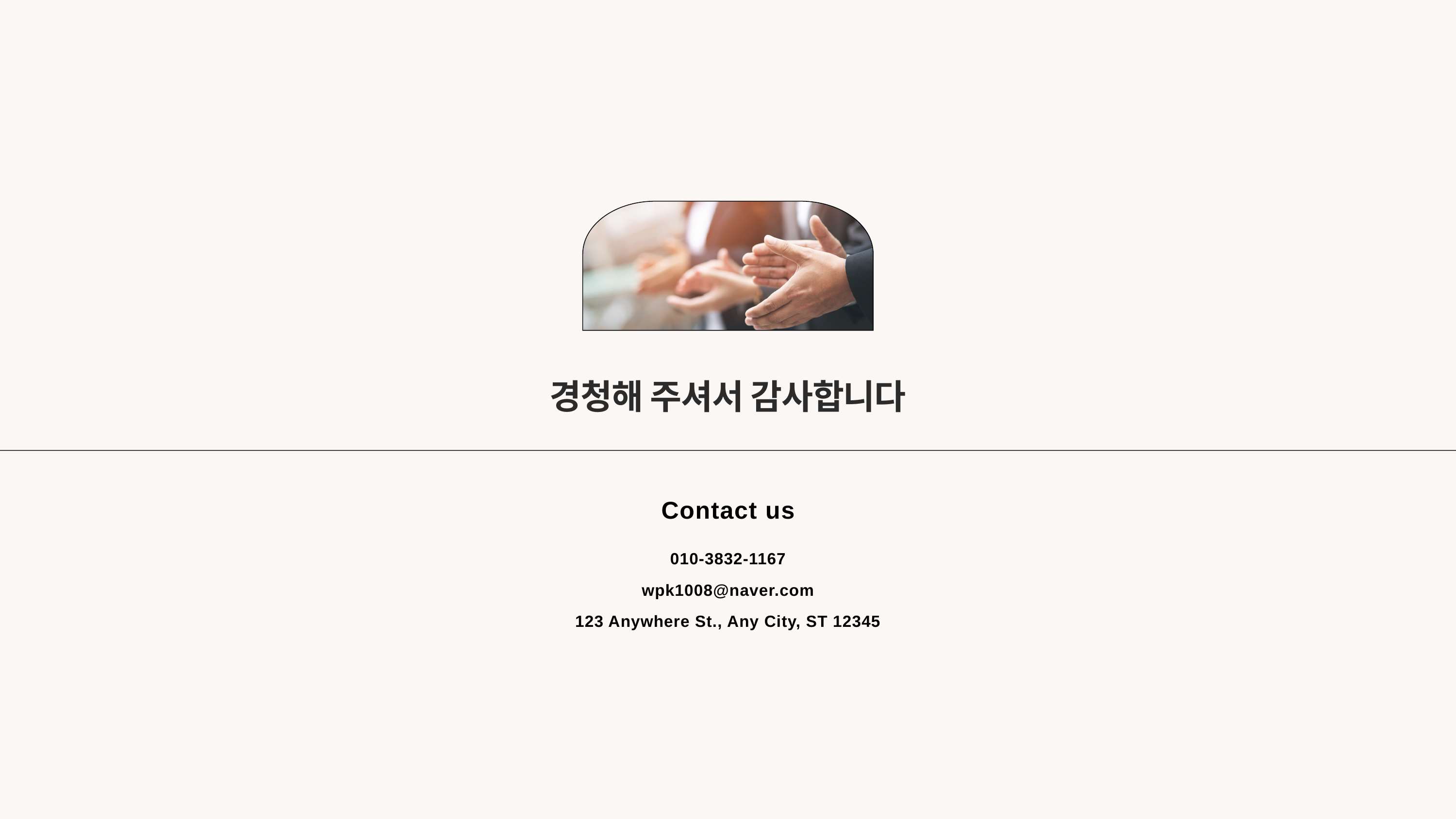

경청해 주셔서 감사합니다

Contact us
010-3832-1167
wpk1008@naver.com
123 Anywhere St., Any City, ST 12345